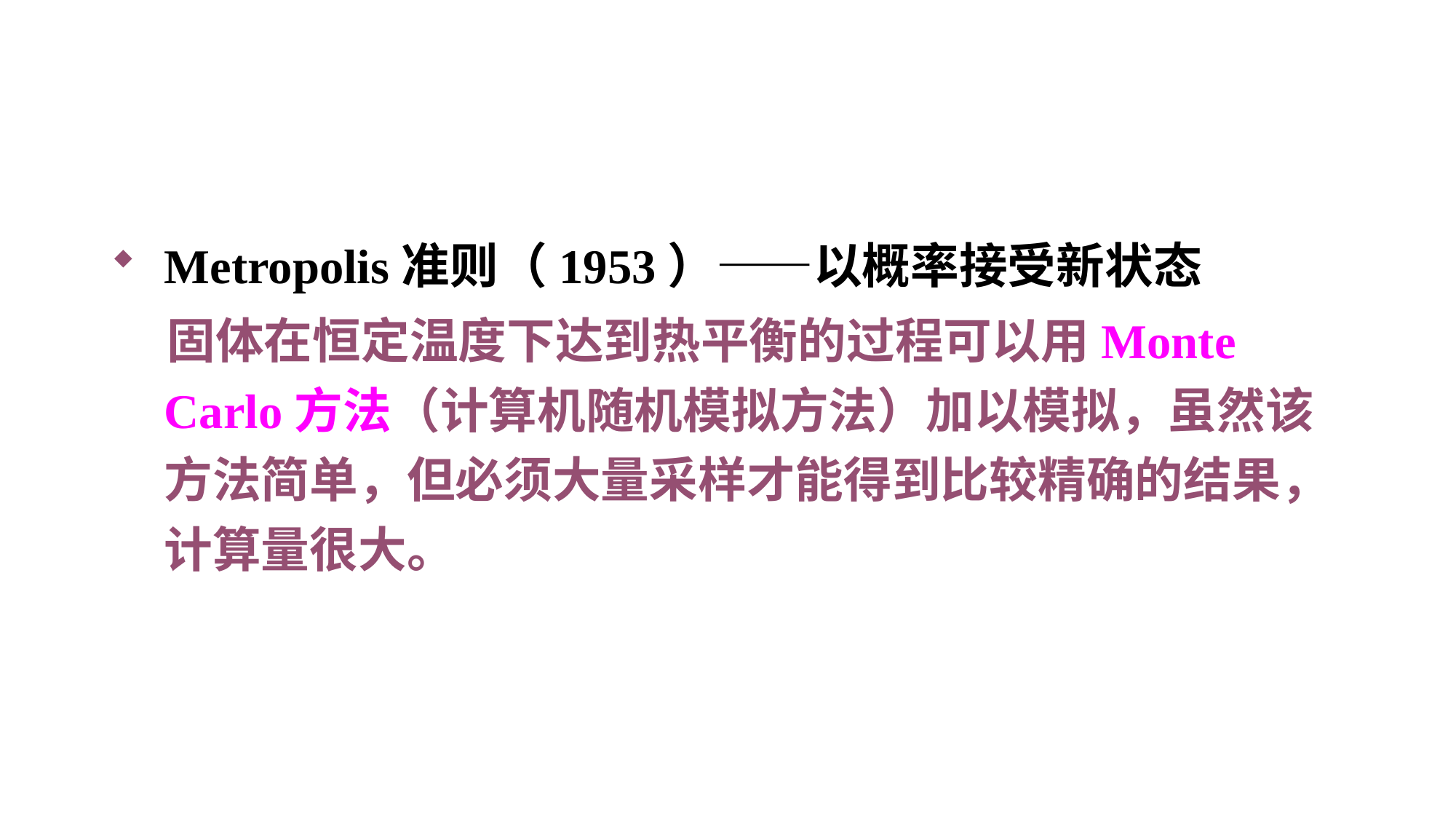

#
Metropolis准则（1953）——以概率接受新状态
    固体在恒定温度下达到热平衡的过程可以用Monte Carlo方法（计算机随机模拟方法）加以模拟，虽然该方法简单，但必须大量采样才能得到比较精确的结果，计算量很大。